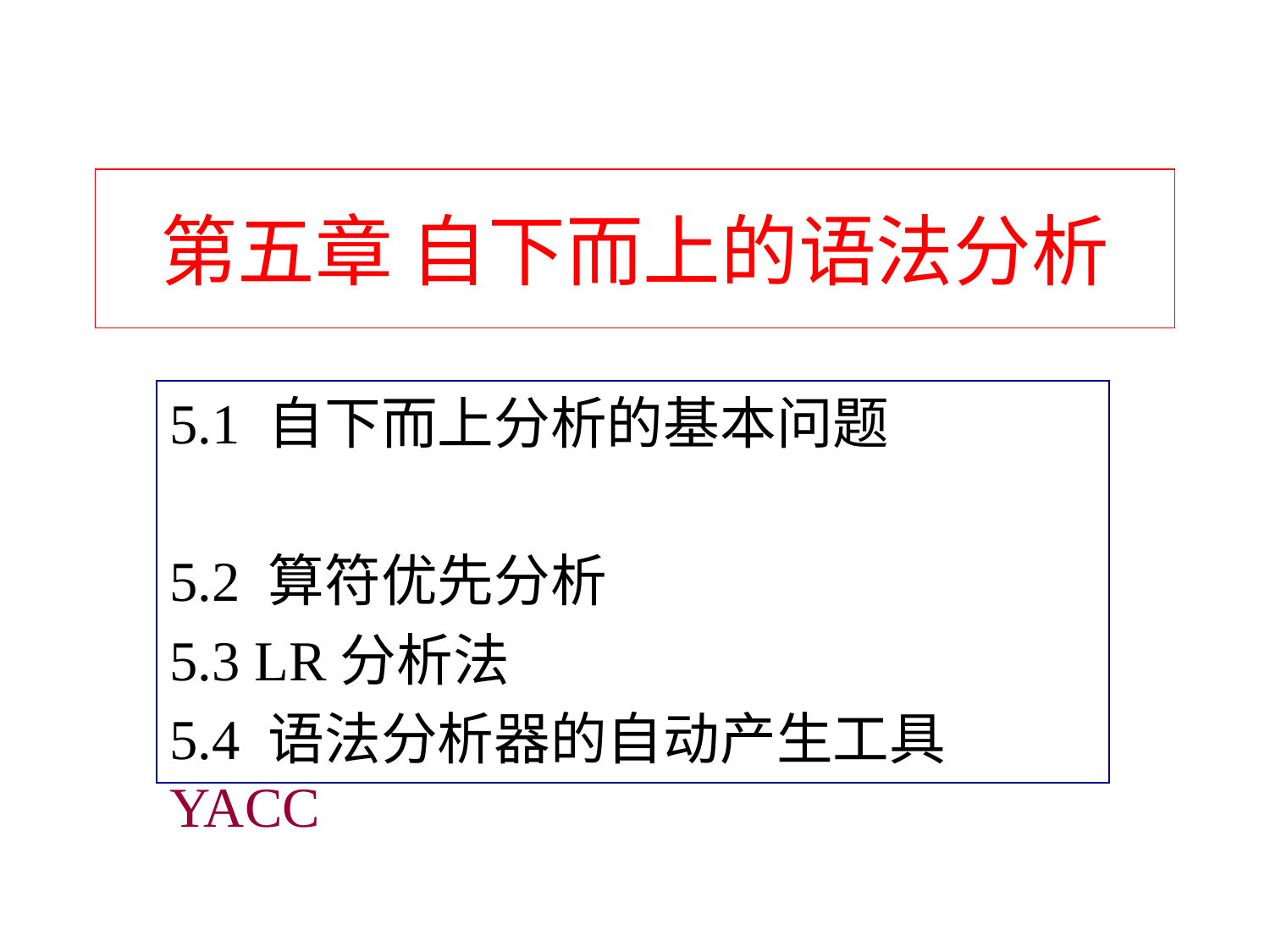

# 第五章 自下而上的语法分析
5.1 自下而上分析的基本问题

5.2 算符优先分析
5.3 LR分析法
5.4 语法分析器的自动产生工具YACC